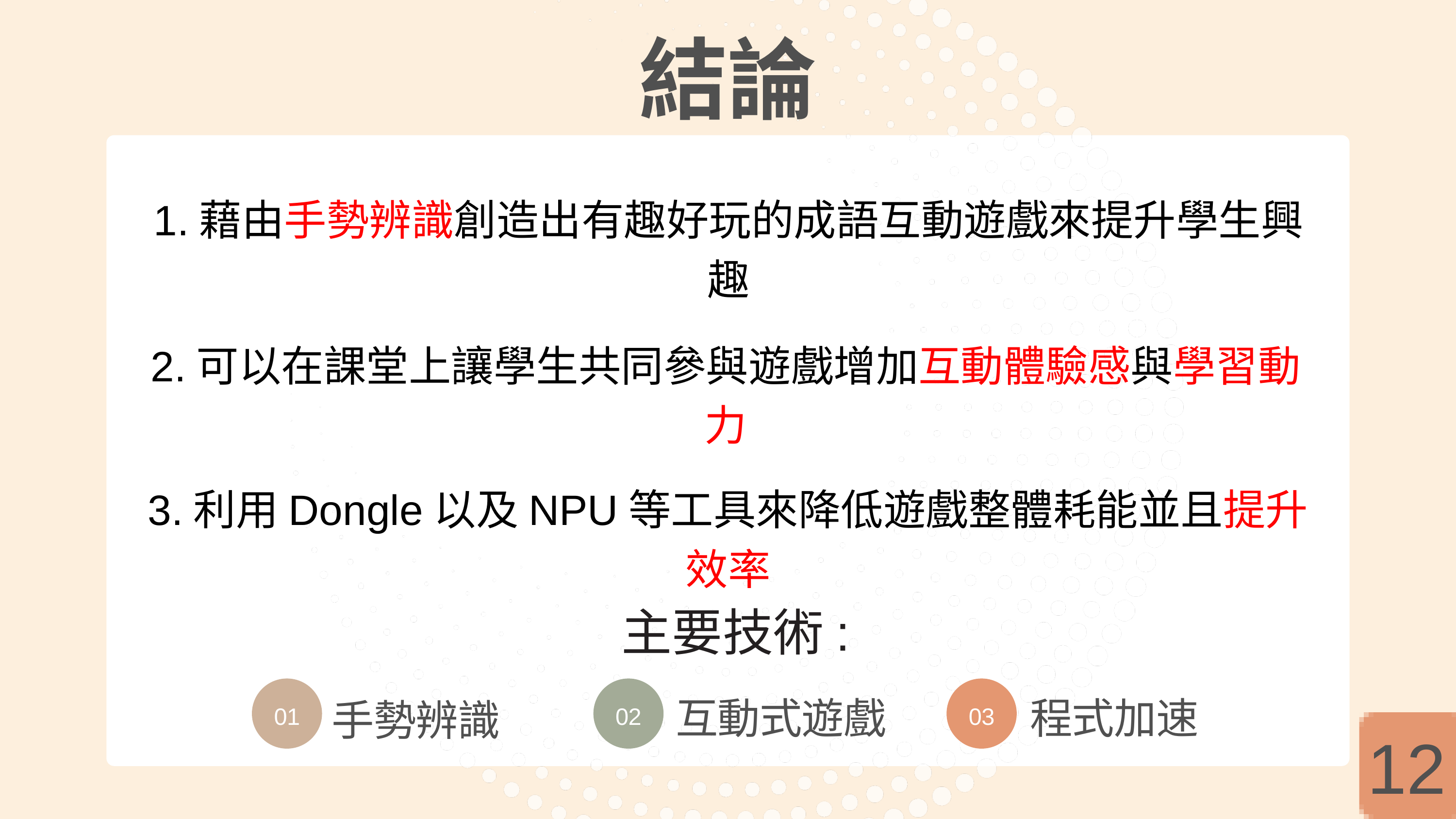

結論

1.藉由手勢辨識創造出有趣好玩的成語互動遊戲來提升學生興趣
2.可以在課堂上讓學生共同參與遊戲增加互動體驗感與學習動力
3.利用Dongle以及NPU等工具來降低遊戲整體耗能並且提升效率
主要技術:

手勢辨識
01

互動式遊戲
02

程式加速
03

12